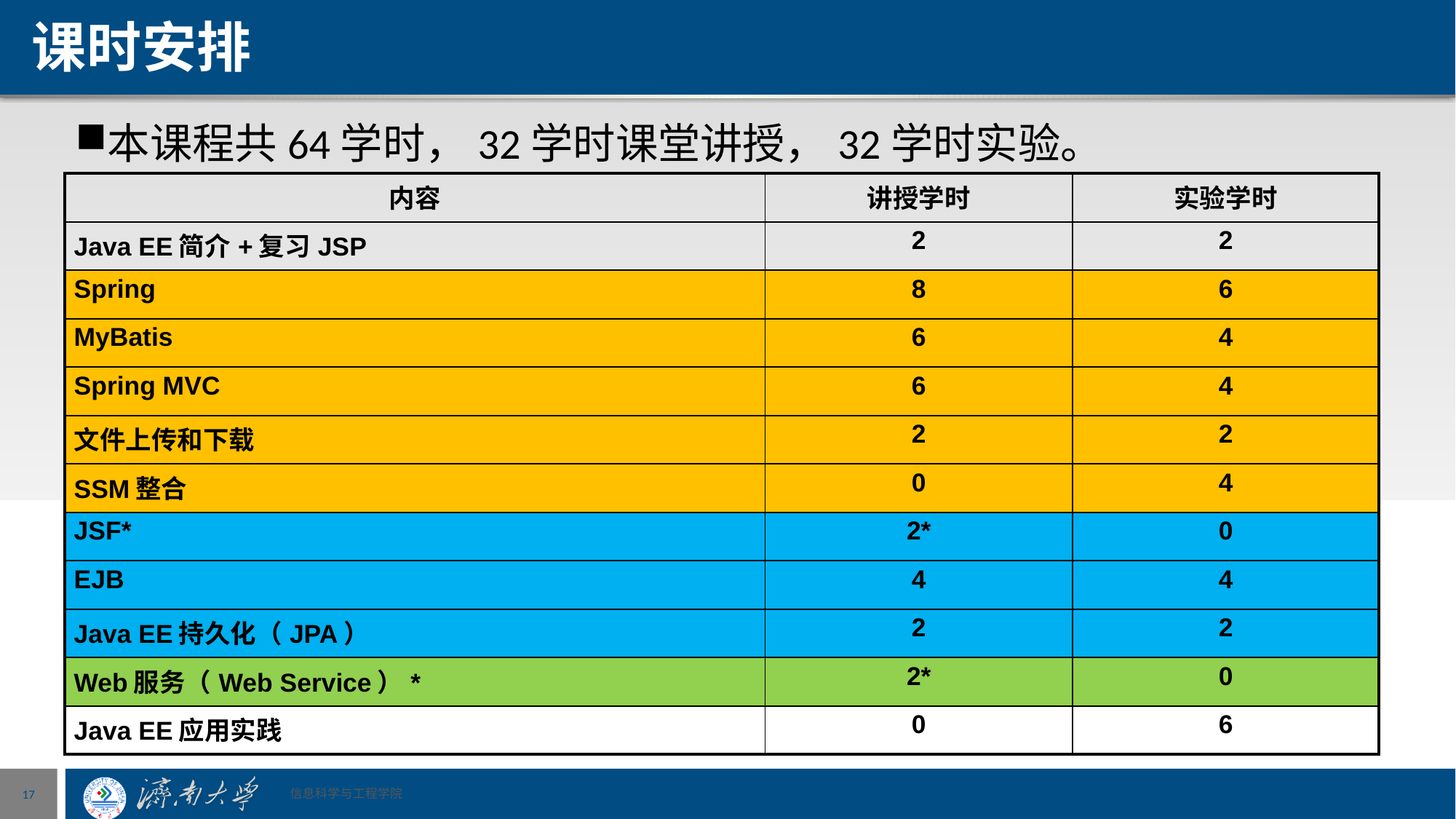

17
# 课时安排
本课程共64学时，32学时课堂讲授，32学时实验。
| 内容 | 讲授学时 | 实验学时 |
| --- | --- | --- |
| Java EE简介+复习JSP | 2 | 2 |
| Spring | 8 | 6 |
| MyBatis | 6 | 4 |
| Spring MVC | 6 | 4 |
| 文件上传和下载 | 2 | 2 |
| SSM整合 | 0 | 4 |
| JSF\* | 2\* | 0 |
| EJB | 4 | 4 |
| Java EE持久化（JPA） | 2 | 2 |
| Web服务（Web Service）\* | 2\* | 0 |
| Java EE应用实践 | 0 | 6 |